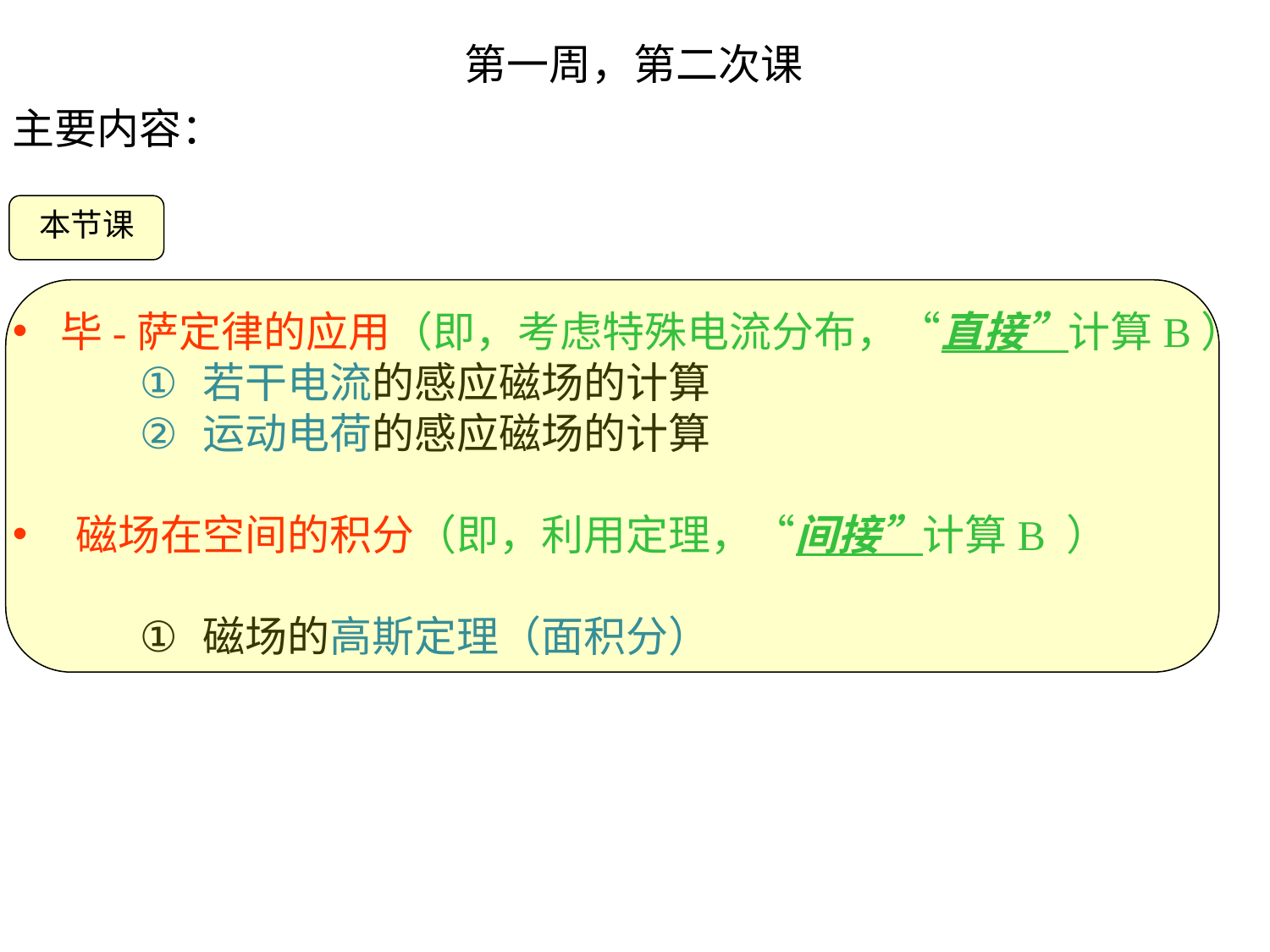

第一周，第二次课
主要内容：

毕-萨定律的应用（即，考虑特殊电流分布，“直接”计算B）
若干电流的感应磁场的计算
运动电荷的感应磁场的计算

磁场在空间的积分（即，利用定理，“间接”计算B ）

磁场的高斯定理（面积分）
本节课